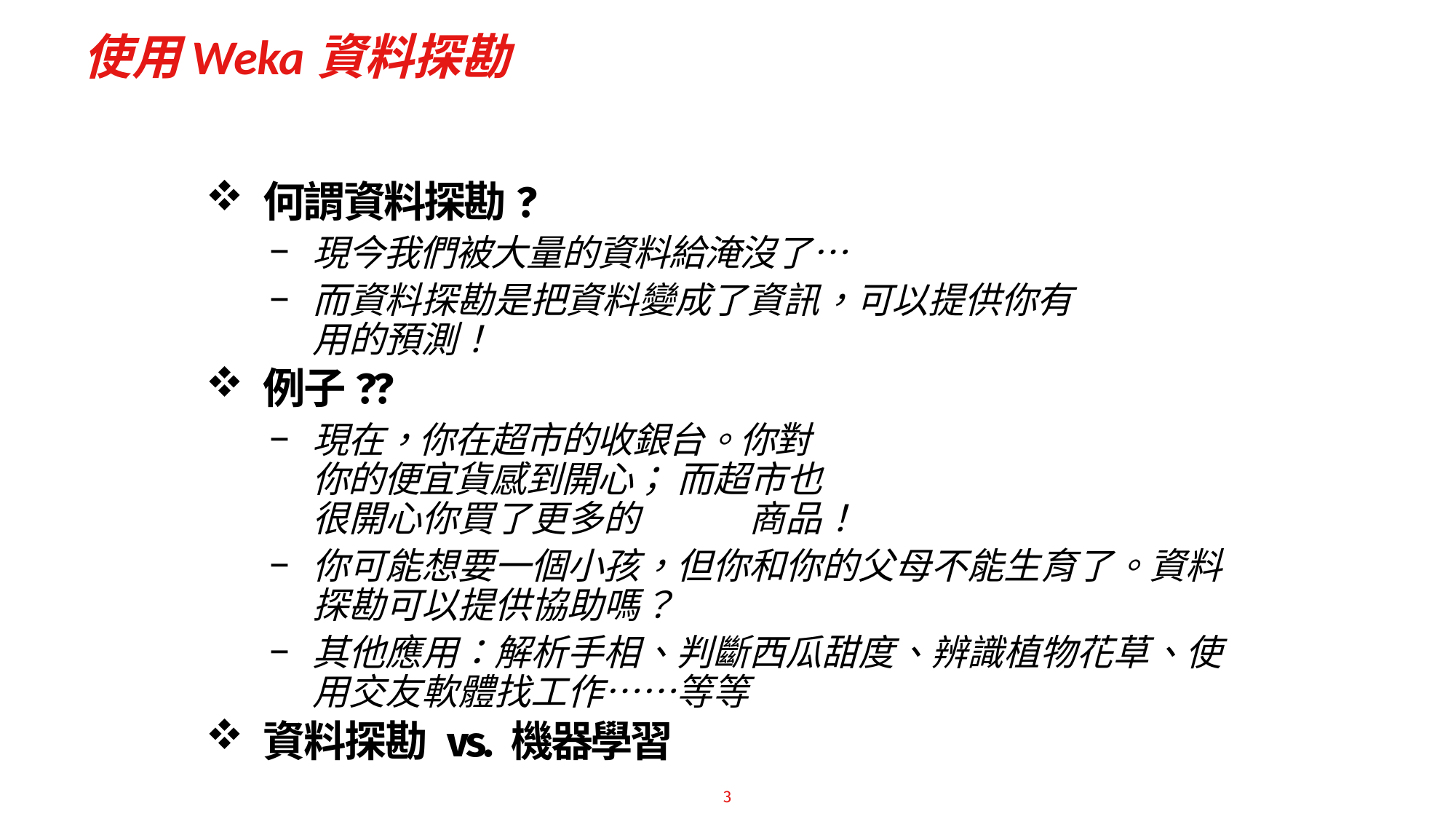

# 使用Weka資料探勘
何謂資料探勘?
現今我們被大量的資料給淹沒了…
而資料探勘是把資料變成了資訊，可以提供你有用的預測！
例子??
現在，你在超市的收銀台。你對你的便宜貨感到開心； 而超市也很開心你買了更多的	商品！
你可能想要一個小孩，但你和你的父母不能生育了。資料探勘可以提供協助嗎？
其他應用：解析手相、判斷西瓜甜度、辨識植物花草、使用交友軟體找工作……等等
資料探勘 vs. 機器學習
3